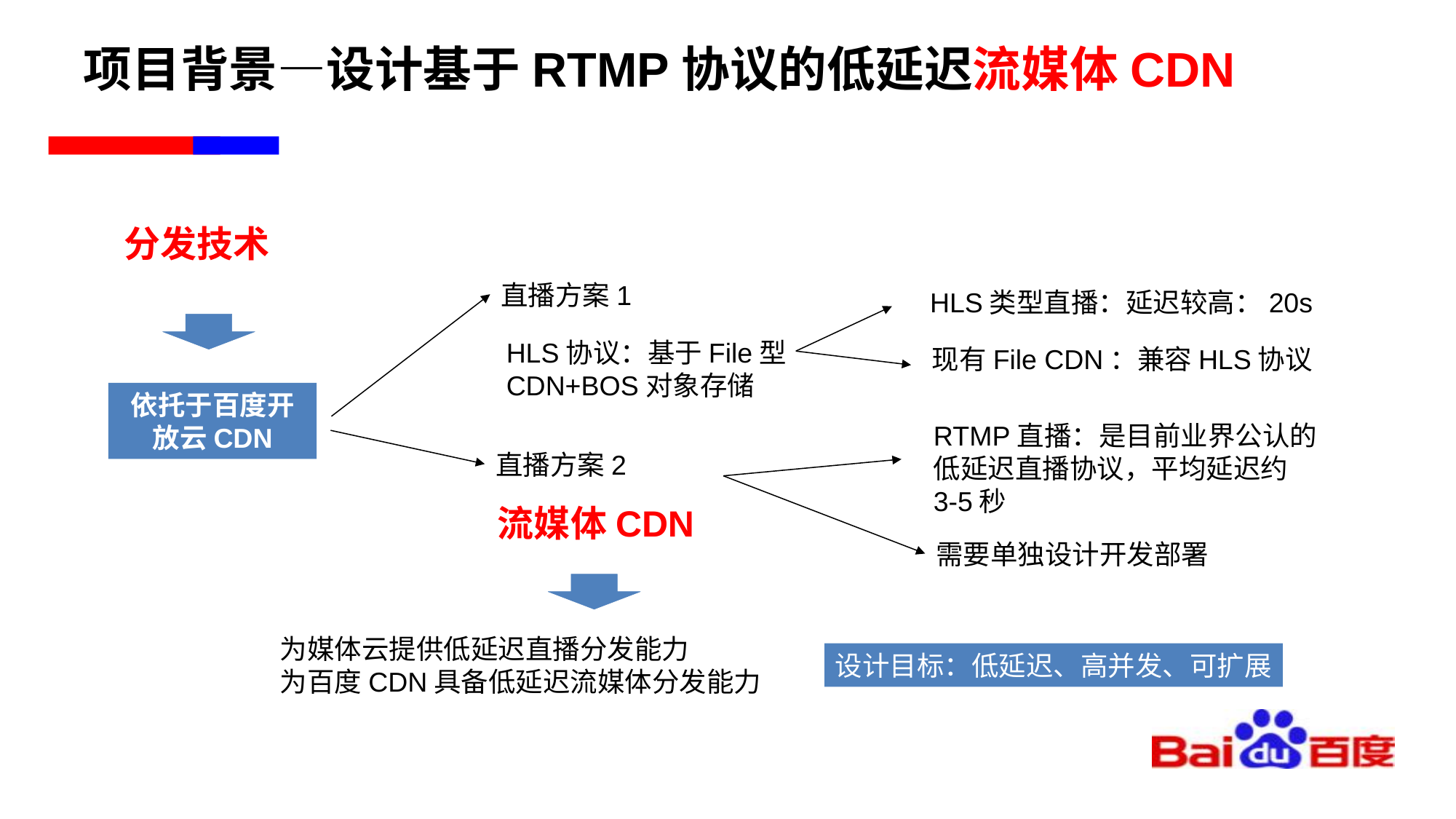

# 项目背景—设计基于RTMP协议的低延迟流媒体CDN

分发技术
直播方案1
HLS类型直播：延迟较高：20s

HLS协议：基于File型CDN+BOS对象存储
现有File CDN：兼容HLS协议
依托于百度开放云CDN
RTMP直播：是目前业界公认的低延迟直播协议，平均延迟约3-5秒
直播方案2
流媒体CDN
需要单独设计开发部署

为媒体云提供低延迟直播分发能力
为百度CDN具备低延迟流媒体分发能力
设计目标：低延迟、高并发、可扩展